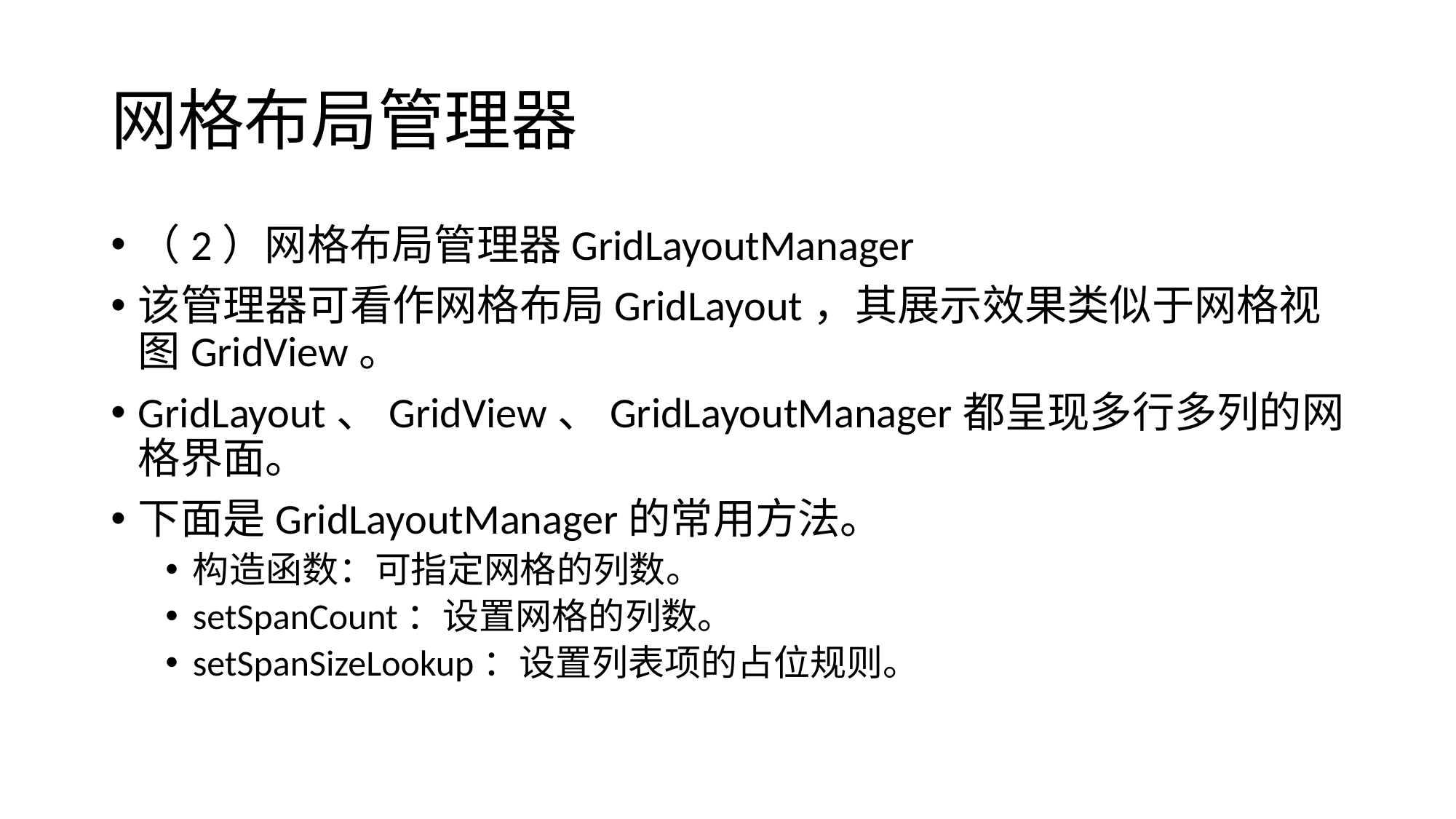

# 网格布局管理器
（2）网格布局管理器GridLayoutManager
该管理器可看作网格布局GridLayout，其展示效果类似于网格视图GridView。
GridLayout、GridView、GridLayoutManager都呈现多行多列的网格界面。
下面是GridLayoutManager的常用方法。
构造函数：可指定网格的列数。
setSpanCount：设置网格的列数。
setSpanSizeLookup：设置列表项的占位规则。